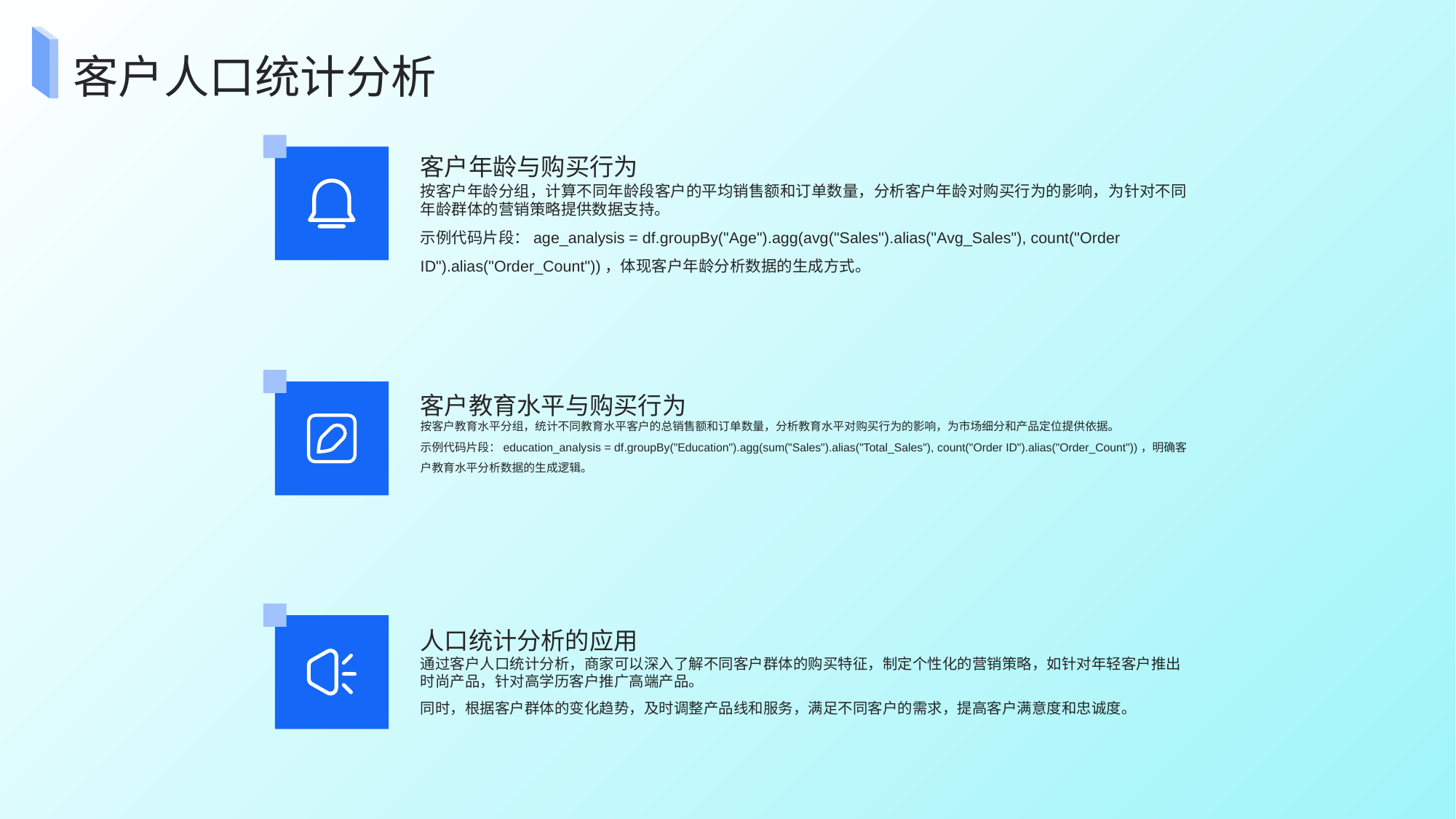

客户人口统计分析

客户年龄与购买行为

按客户年龄分组，计算不同年龄段客户的平均销售额和订单数量，分析客户年龄对购买行为的影响，为针对不同年龄群体的营销策略提供数据支持。
示例代码片段：age_analysis = df.groupBy("Age").agg(avg("Sales").alias("Avg_Sales"), count("Order ID").alias("Order_Count"))，体现客户年龄分析数据的生成方式。

客户教育水平与购买行为

按客户教育水平分组，统计不同教育水平客户的总销售额和订单数量，分析教育水平对购买行为的影响，为市场细分和产品定位提供依据。
示例代码片段：education_analysis = df.groupBy("Education").agg(sum("Sales").alias("Total_Sales"), count("Order ID").alias("Order_Count"))，明确客户教育水平分析数据的生成逻辑。

人口统计分析的应用

通过客户人口统计分析，商家可以深入了解不同客户群体的购买特征，制定个性化的营销策略，如针对年轻客户推出时尚产品，针对高学历客户推广高端产品。
同时，根据客户群体的变化趋势，及时调整产品线和服务，满足不同客户的需求，提高客户满意度和忠诚度。